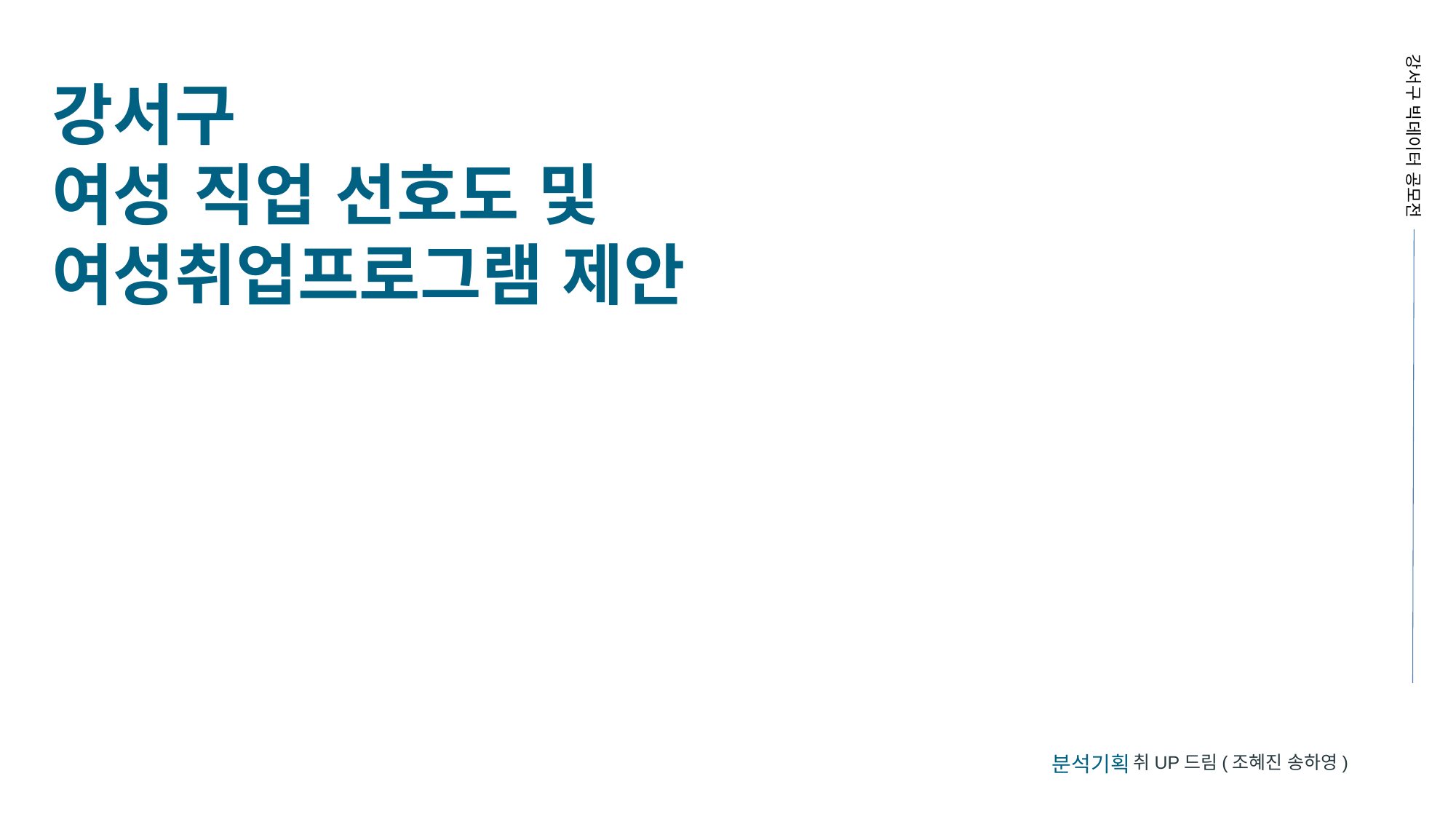

강서구 빅데이터 공모전
강서구
여성 직업 선호도 및
여성취업프로그램 제안
분석기획
취UP드림(조혜진 송하영)